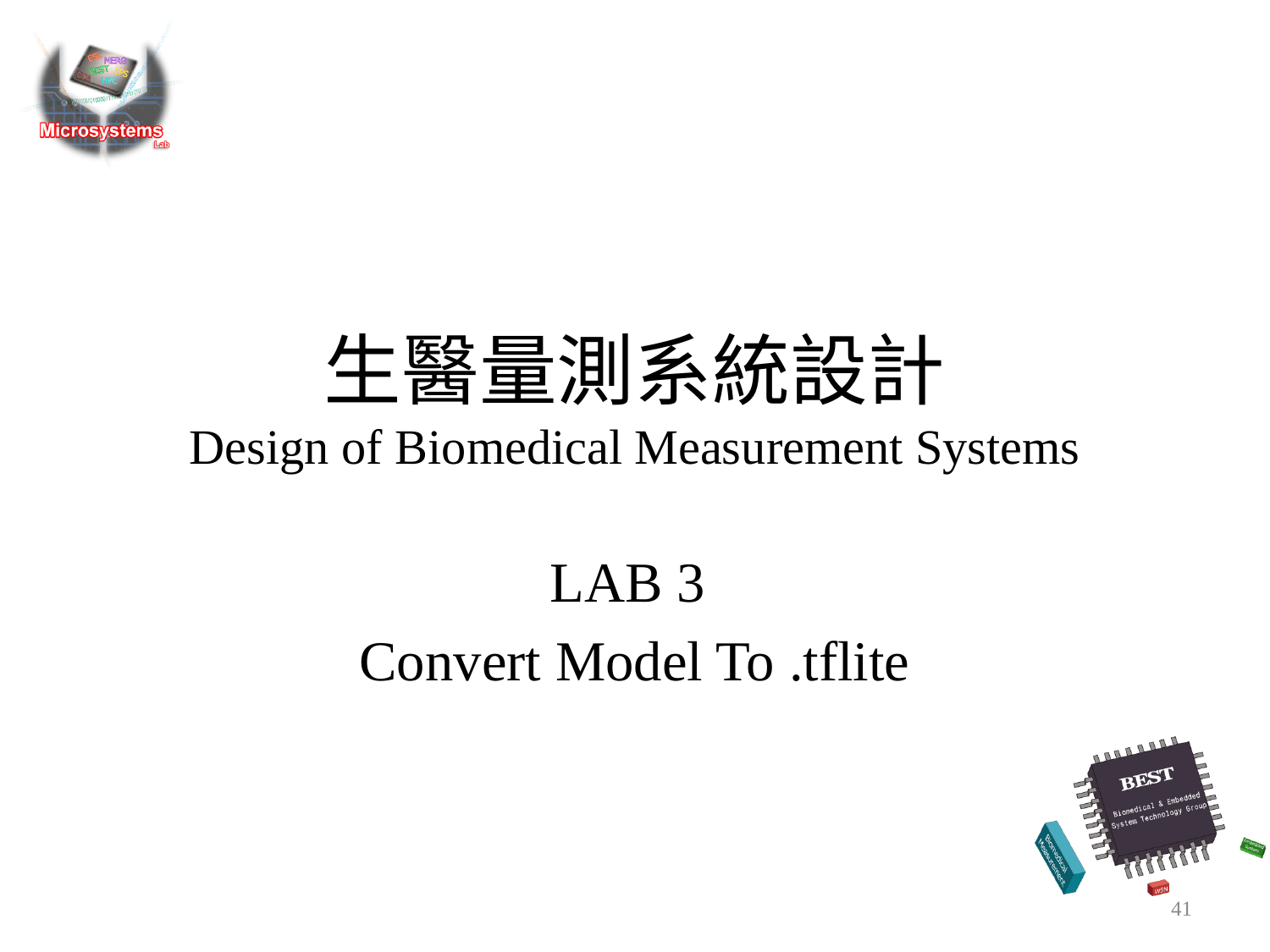

# 生醫量測系統設計 Design of Biomedical Measurement Systems
LAB 3
Convert Model To .tflite
41